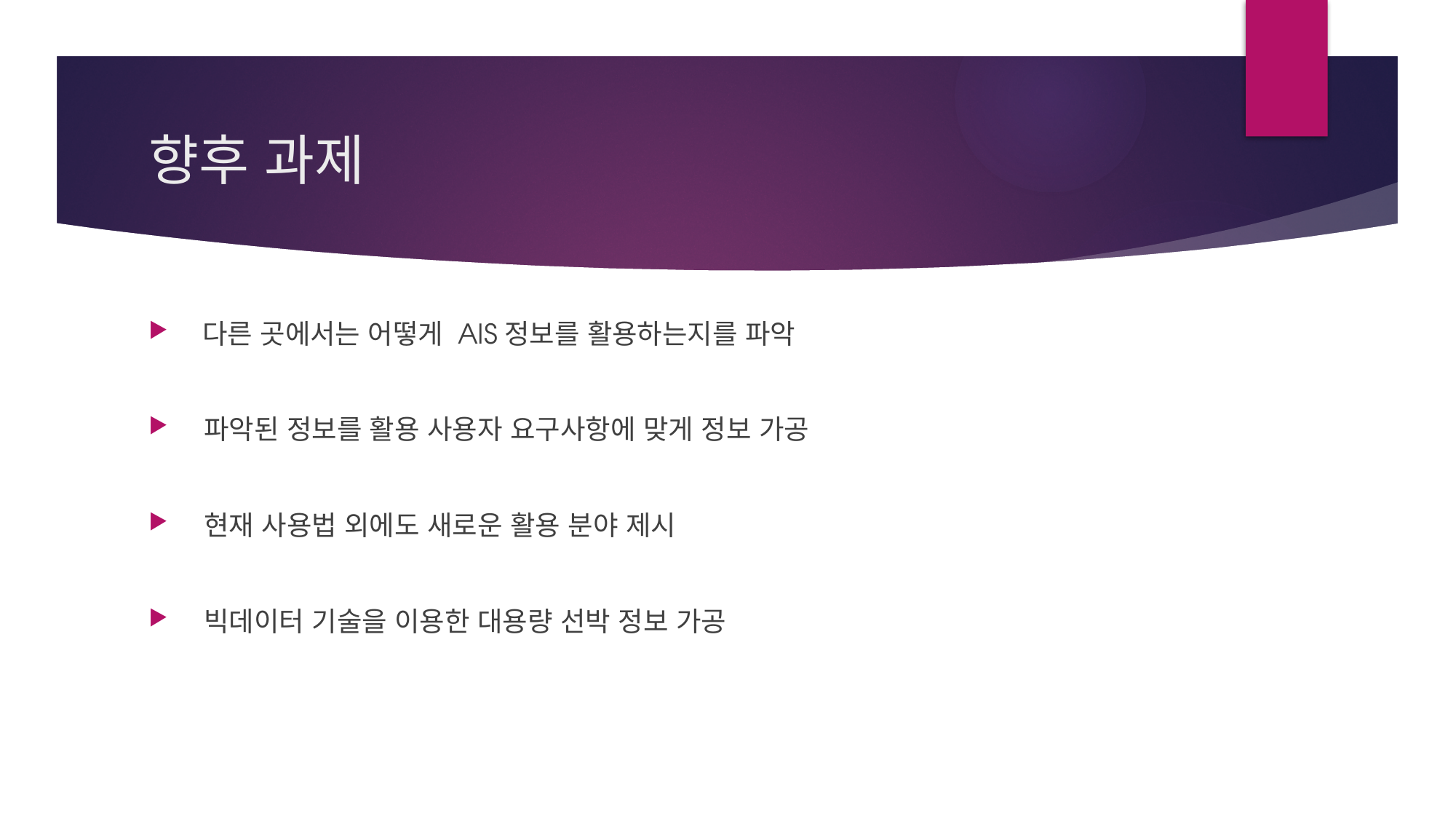

# 향후 과제
 다른 곳에서는 어떻게 AIS정보를 활용하는지를 파악

 파악된 정보를 활용 사용자 요구사항에 맞게 정보 가공

 현재 사용법 외에도 새로운 활용 분야 제시

 빅데이터 기술을 이용한 대용량 선박 정보 가공